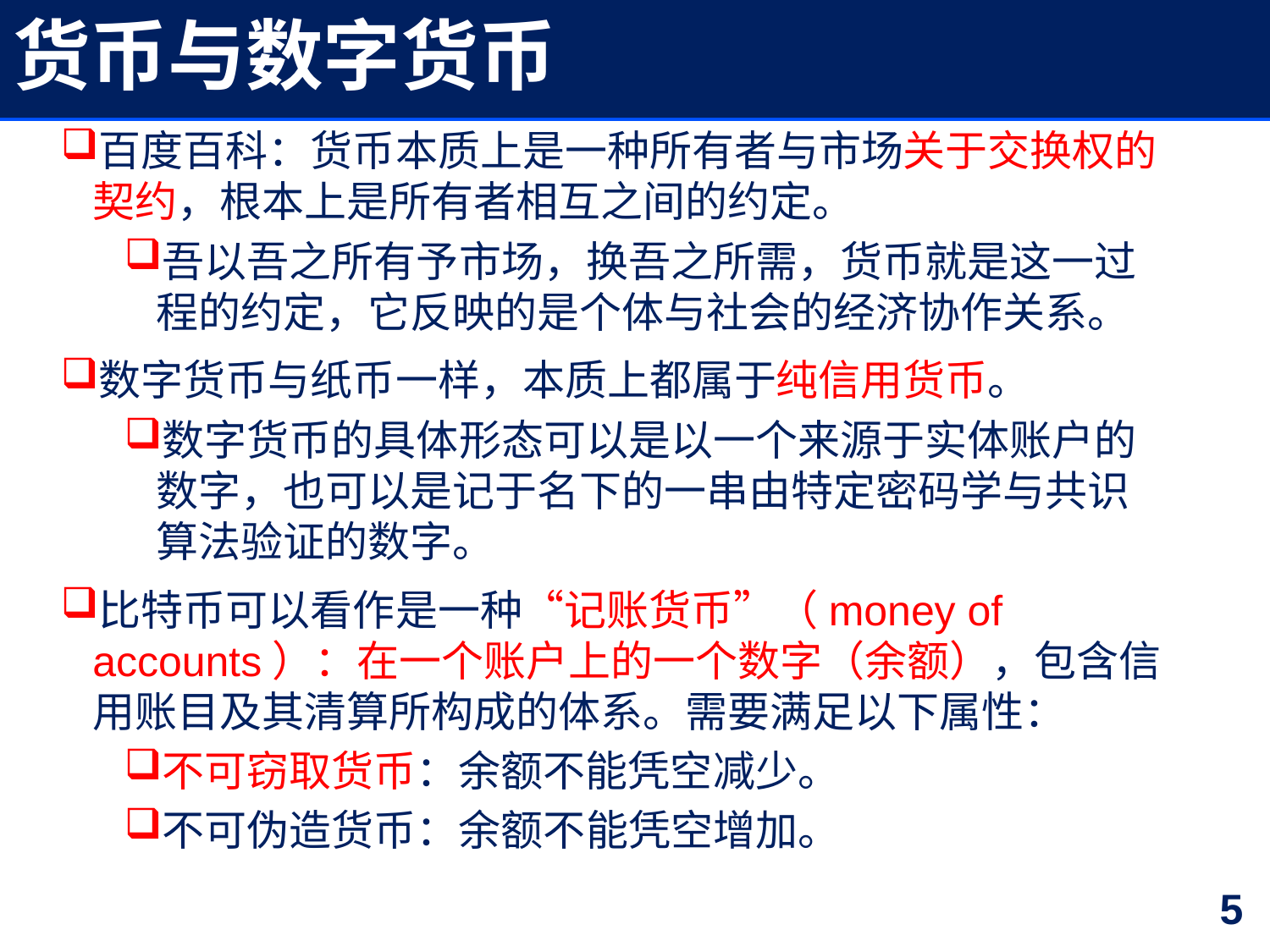

# 货币与数字货币
百度百科：货币本质上是一种所有者与市场关于交换权的契约，根本上是所有者相互之间的约定。
吾以吾之所有予市场，换吾之所需，货币就是这一过程的约定，它反映的是个体与社会的经济协作关系。
数字货币与纸币一样，本质上都属于纯信用货币。
数字货币的具体形态可以是以一个来源于实体账户的数字，也可以是记于名下的一串由特定密码学与共识算法验证的数字。
比特币可以看作是一种“记账货币”（money of accounts）：在一个账户上的一个数字（余额），包含信用账目及其清算所构成的体系。需要满足以下属性：
不可窃取货币：余额不能凭空减少。
不可伪造货币：余额不能凭空增加。
5